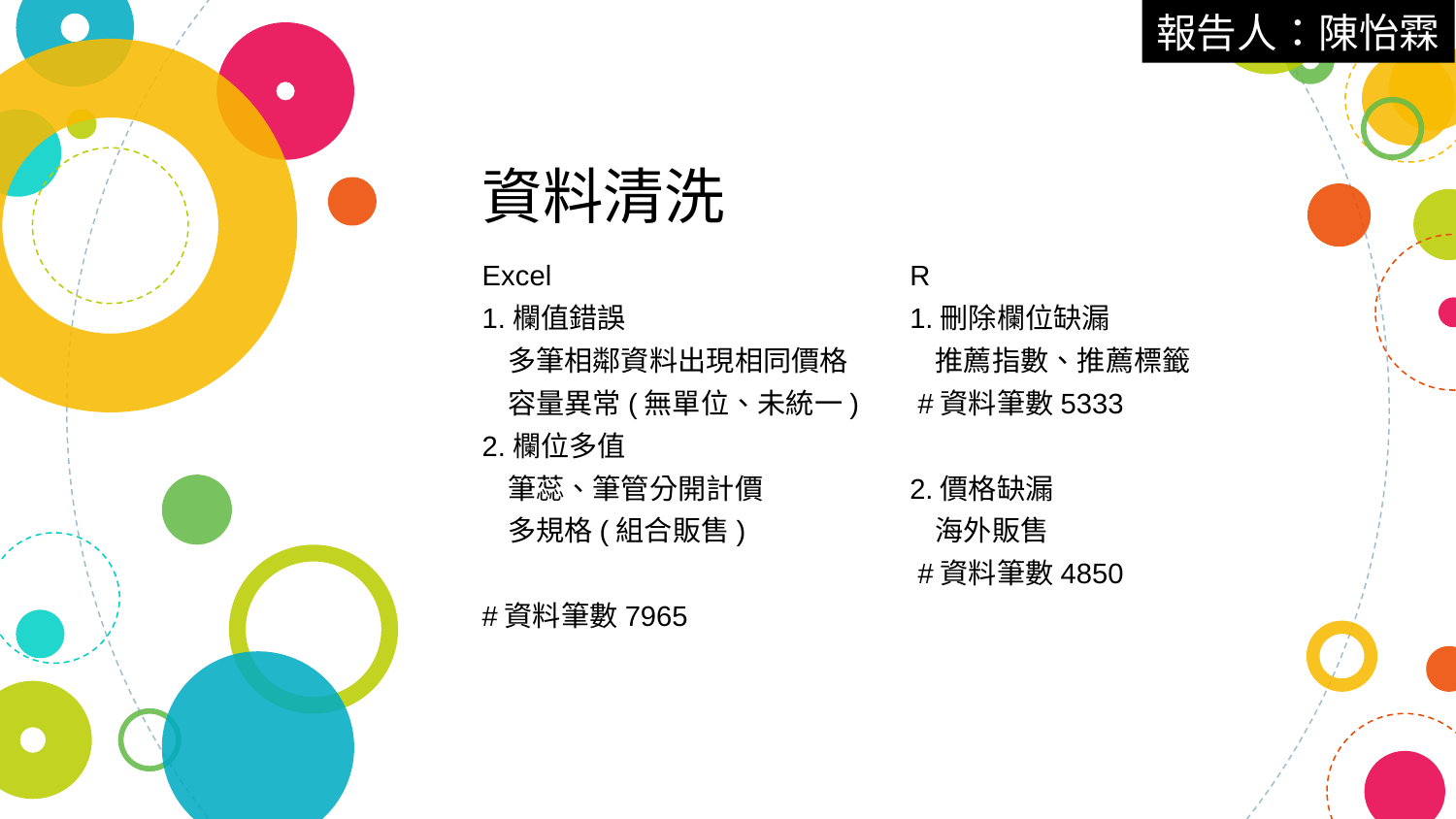

報告人：陳怡霖
# 資料清洗
Excel
1.欄值錯誤
   多筆相鄰資料出現相同價格
   容量異常(無單位、未統一)
2.欄位多值
   筆蕊、筆管分開計價
   多規格(組合販售)

#資料筆數7965
R
1.刪除欄位缺漏
   推薦指數、推薦標籤
 #資料筆數5333

2.價格缺漏
   海外販售
 #資料筆數4850